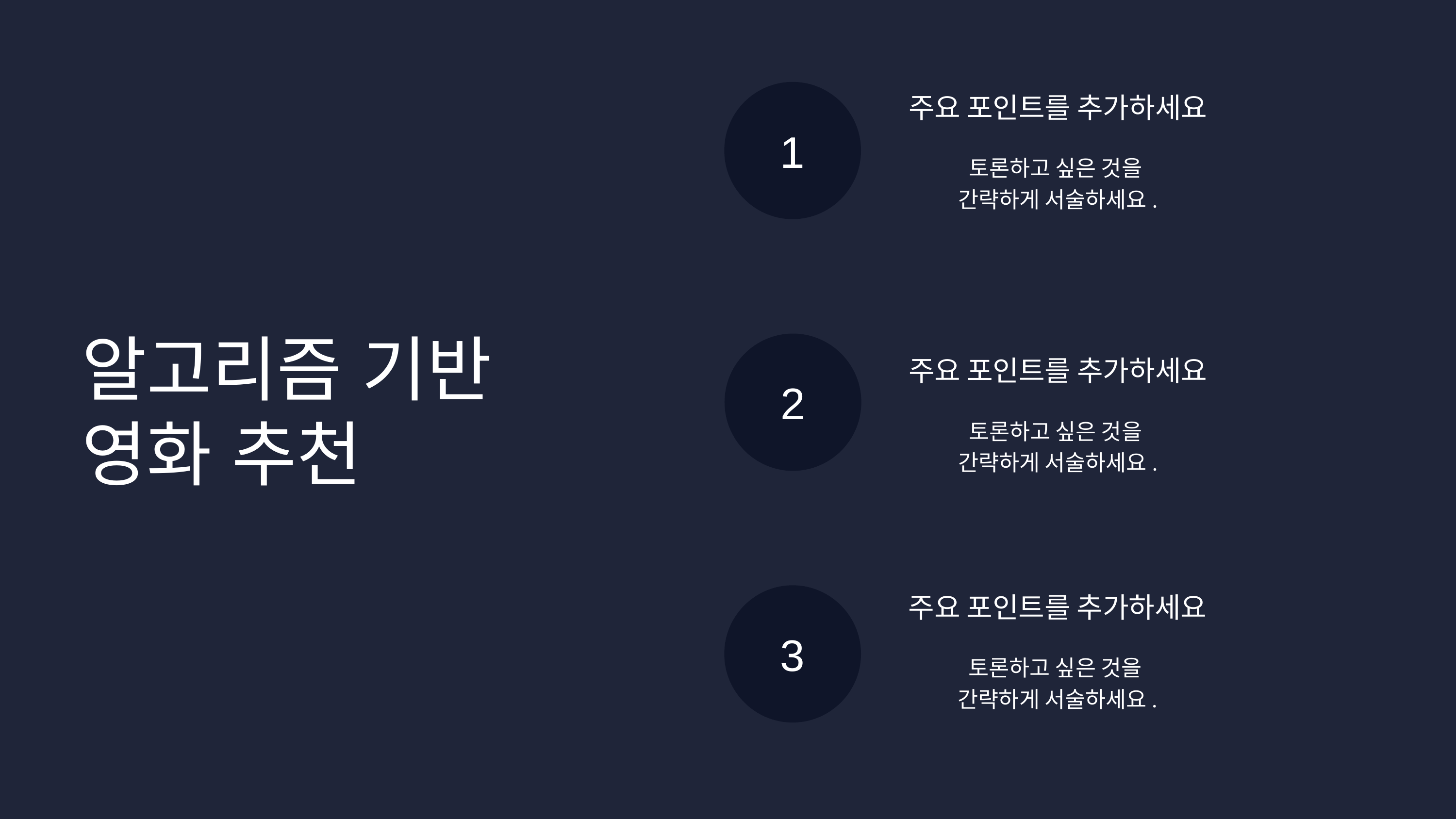

1
주요 포인트를 추가하세요
토론하고 싶은 것을
간략하게 서술하세요.
알고리즘 기반
영화 추천

2
주요 포인트를 추가하세요
토론하고 싶은 것을
간략하게 서술하세요.
주요 포인트를 추가하세요

3
토론하고 싶은 것을
간략하게 서술하세요.